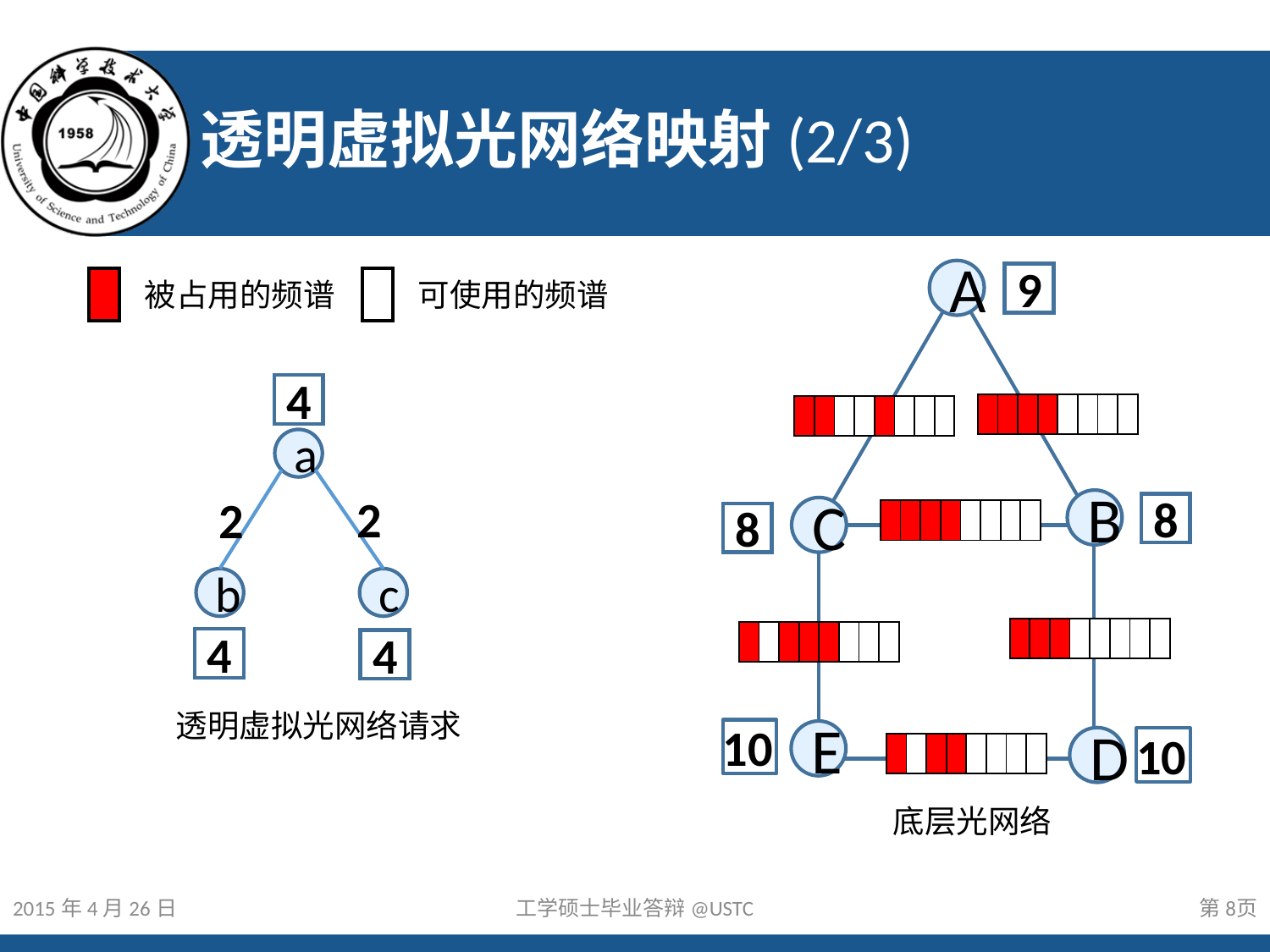

# 透明虚拟光网络映射(2/3)
A
9
|  |
| --- |
|  |
| --- |
被占用的频谱
可使用的频谱

4
|  |  |  |  |  |  |  |  |
| --- | --- | --- | --- | --- | --- | --- | --- |
|  |  |  |  |  |  |  |  |
| --- | --- | --- | --- | --- | --- | --- | --- |
a
2
2
B
8
C
|  |  |  |  |  |  |  |  |
| --- | --- | --- | --- | --- | --- | --- | --- |
8

b
c
|  |  |  |  |  |  |  |  |
| --- | --- | --- | --- | --- | --- | --- | --- |
|  |  |  |  |  |  |  |  |
| --- | --- | --- | --- | --- | --- | --- | --- |
4
4
透明虚拟光网络请求
10
E
D
10
|  |  |  |  |  |  |  |  |
| --- | --- | --- | --- | --- | --- | --- | --- |
底层光网络
2015年4月26日
工学硕士毕业答辩@USTC
8